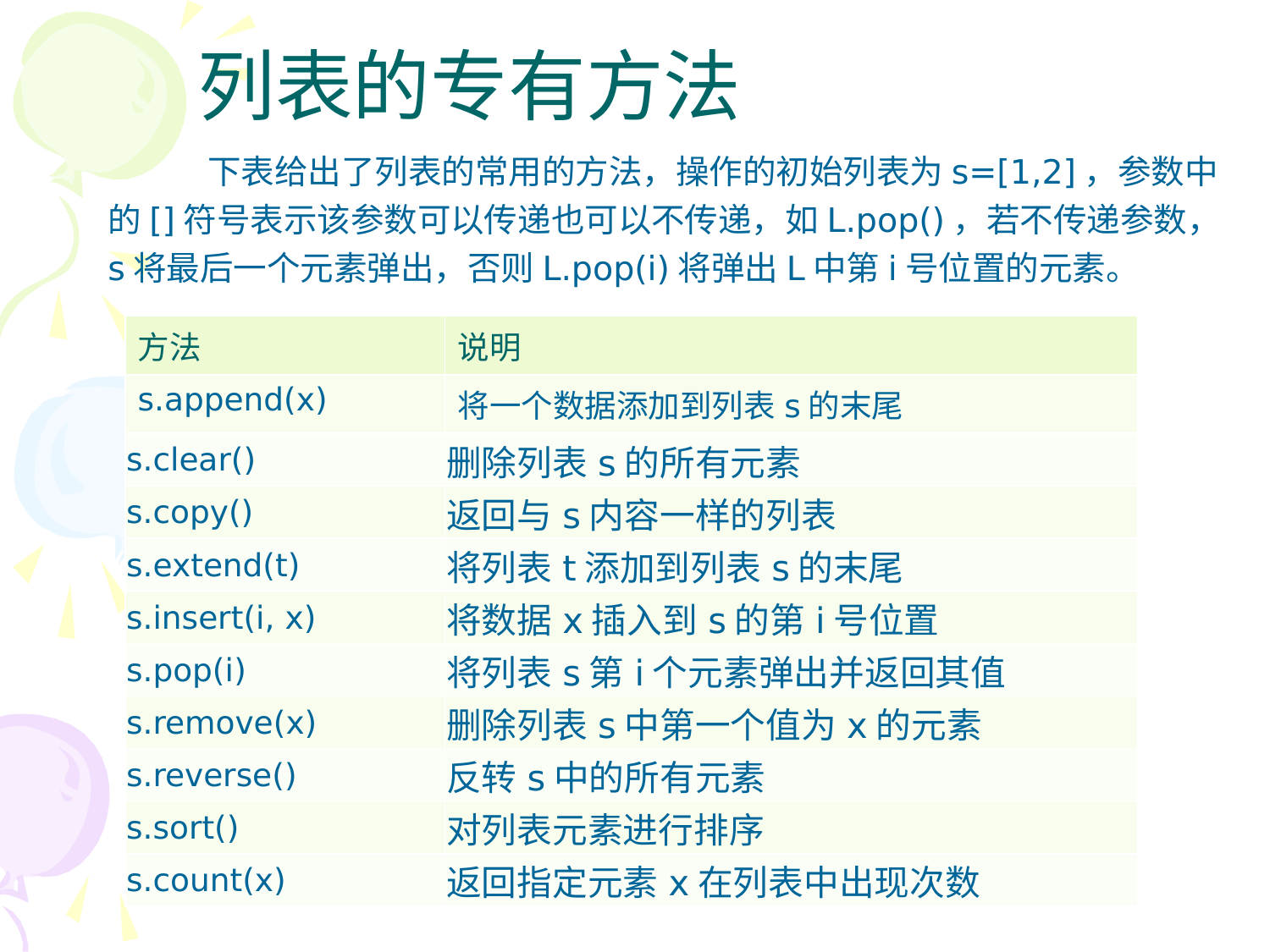

# 列表的专有方法
下表给出了列表的常用的方法，操作的初始列表为s=[1,2]，参数中的[]符号表示该参数可以传递也可以不传递，如L.pop()，若不传递参数，s将最后一个元素弹出，否则L.pop(i)将弹出L中第i号位置的元素。
| 方法 | 说明 |
| --- | --- |
| s.append(x) | 将一个数据添加到列表s的末尾 |
| s.clear() | 删除列表s的所有元素 |
| s.copy() | 返回与s内容一样的列表 |
| s.extend(t) | 将列表t添加到列表s的末尾 |
| s.insert(i, x) | 将数据x插入到s的第i号位置 |
| s.pop(i) | 将列表s第i个元素弹出并返回其值 |
| s.remove(x) | 删除列表s中第一个值为x的元素 |
| s.reverse() | 反转s中的所有元素 |
| s.sort() | 对列表元素进行排序 |
| s.count(x) | 返回指定元素x在列表中出现次数 |